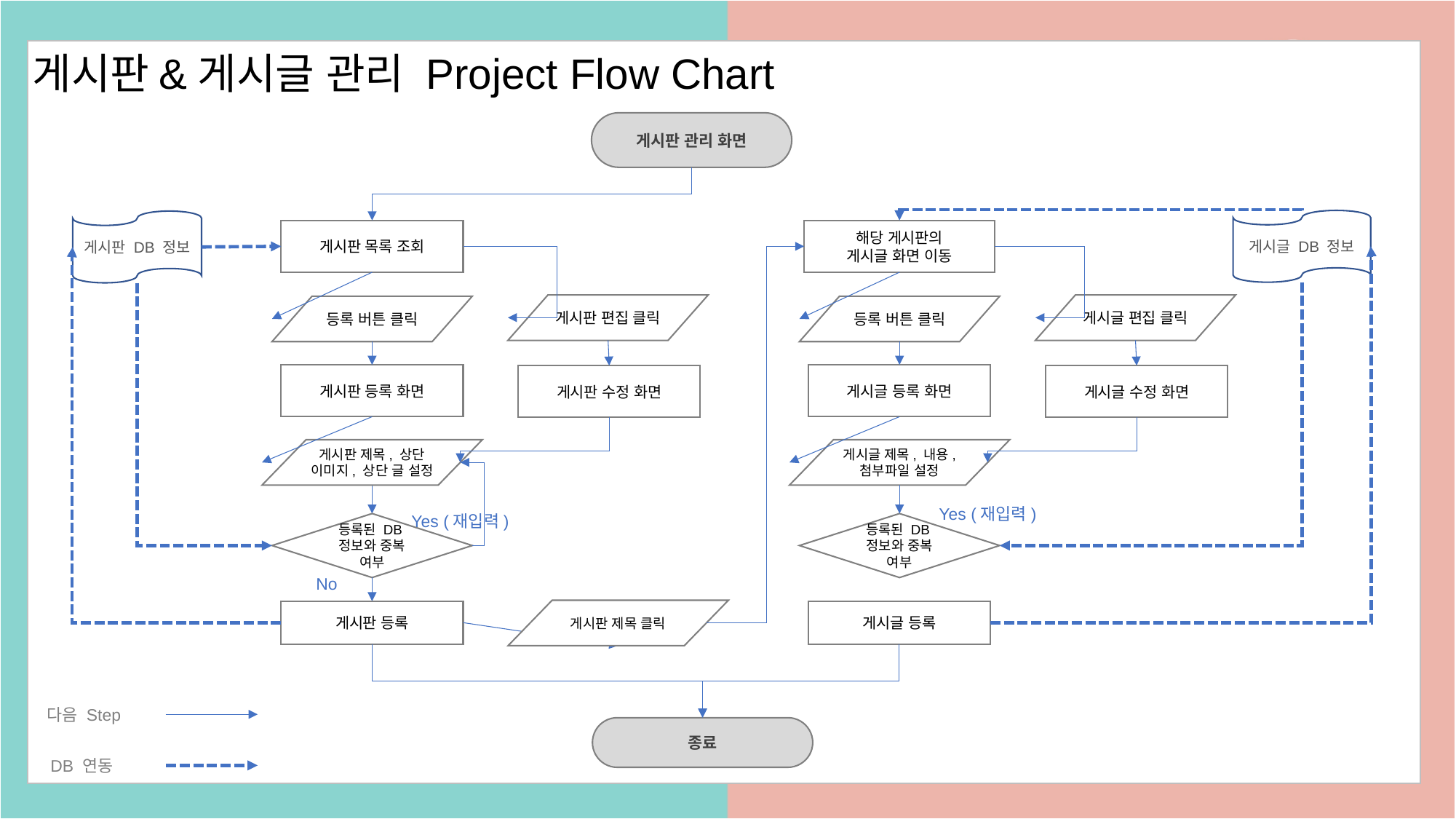

# 게시판&게시글 관리 Project Flow Chart
게시판 관리 화면
게시글 DB 정보
게시판 DB 정보
게시판 목록 조회
해당 게시판의
게시글 화면 이동
게시판 편집 클릭
게시글 편집 클릭
등록 버튼 클릭
등록 버튼 클릭
게시판 등록 화면
게시글 등록 화면
게시판 수정 화면
게시글 수정 화면
게시판 제목, 상단 이미지, 상단 글 설정
게시글 제목, 내용, 첨부파일 설정
Yes (재입력)
Yes (재입력)
등록된 DB정보와 중복 여부
등록된 DB정보와 중복 여부
No
게시판 제목 클릭
게시판 등록
게시글 등록
다음 Step
DB 연동
종료